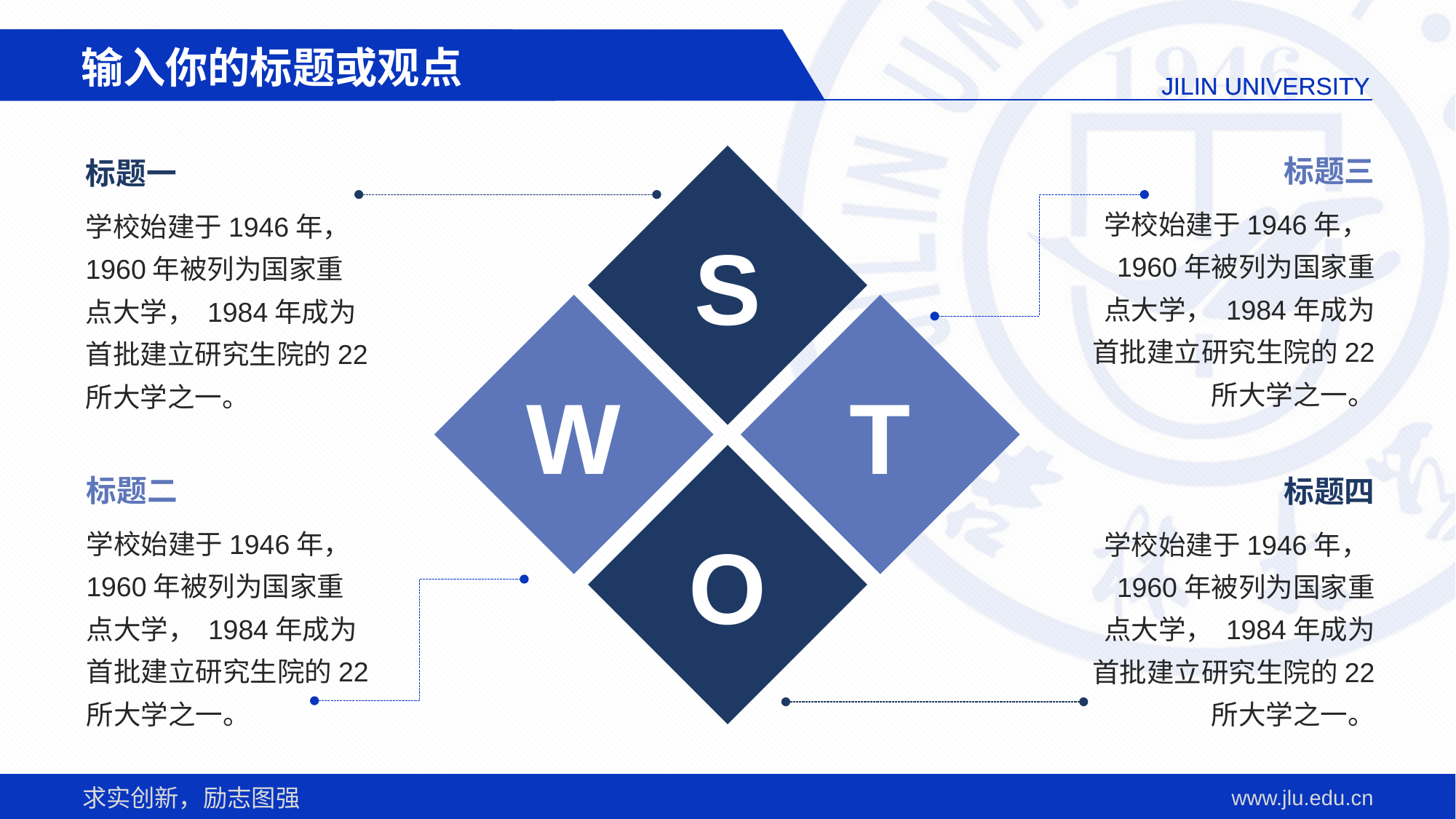

输入你的标题或观点
标题三
学校始建于1946年，1960年被列为国家重点大学， 1984年成为首批建立研究生院的22所大学之一。

标题一
学校始建于1946年，1960年被列为国家重点大学， 1984年成为首批建立研究生院的22所大学之一。

S
W
T
标题二
学校始建于1946年，1960年被列为国家重点大学， 1984年成为首批建立研究生院的22所大学之一。

标题四
学校始建于1946年，1960年被列为国家重点大学， 1984年成为首批建立研究生院的22所大学之一。

O